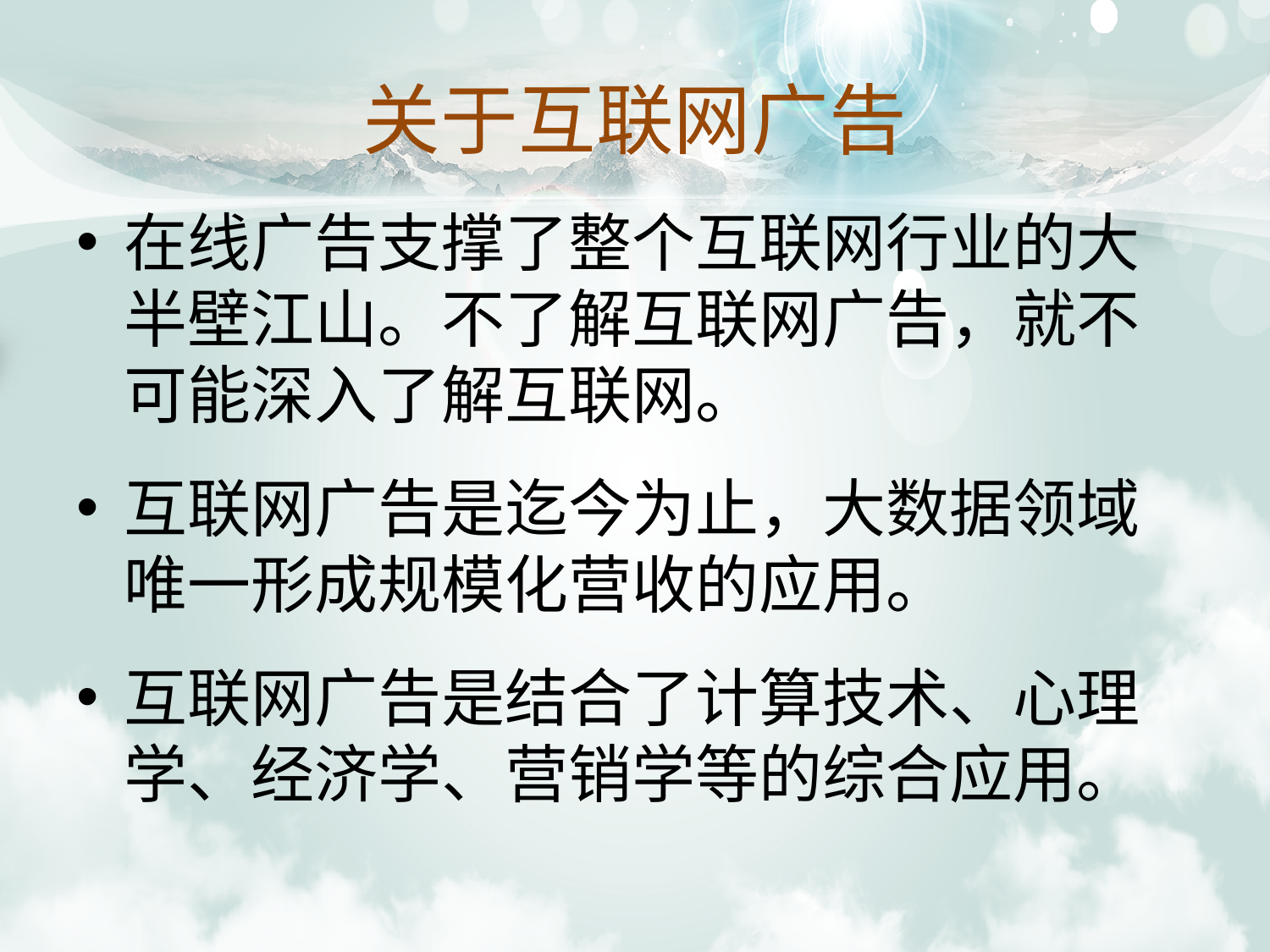

# 关于互联网广告
在线广告支撑了整个互联网行业的大半壁江山。不了解互联网广告，就不可能深入了解互联网。

互联网广告是迄今为止，大数据领域唯一形成规模化营收的应用。

互联网广告是结合了计算技术、心理学、经济学、营销学等的综合应用。